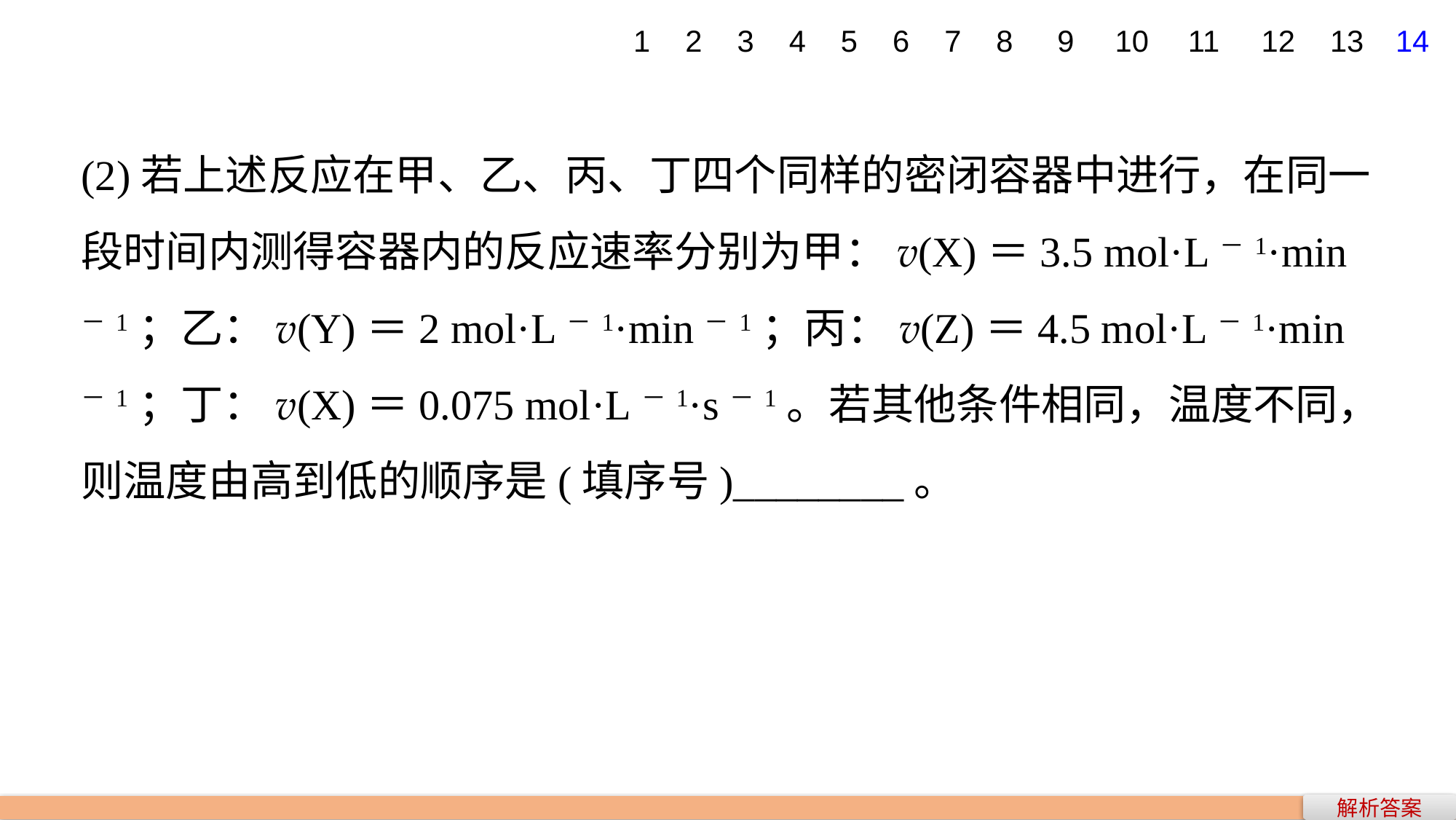

1
2
3
4
5
6
7
8
9
10
11
12
13
14
(2)若上述反应在甲、乙、丙、丁四个同样的密闭容器中进行，在同一段时间内测得容器内的反应速率分别为甲：v(X)＝3.5 mol·L－1·min－1；乙：v(Y)＝2 mol·L－1·min－1；丙：v(Z)＝4.5 mol·L－1·min－1；丁：v(X)＝0.075 mol·L－1·s－1。若其他条件相同，温度不同，则温度由高到低的顺序是(填序号)________。
解析答案